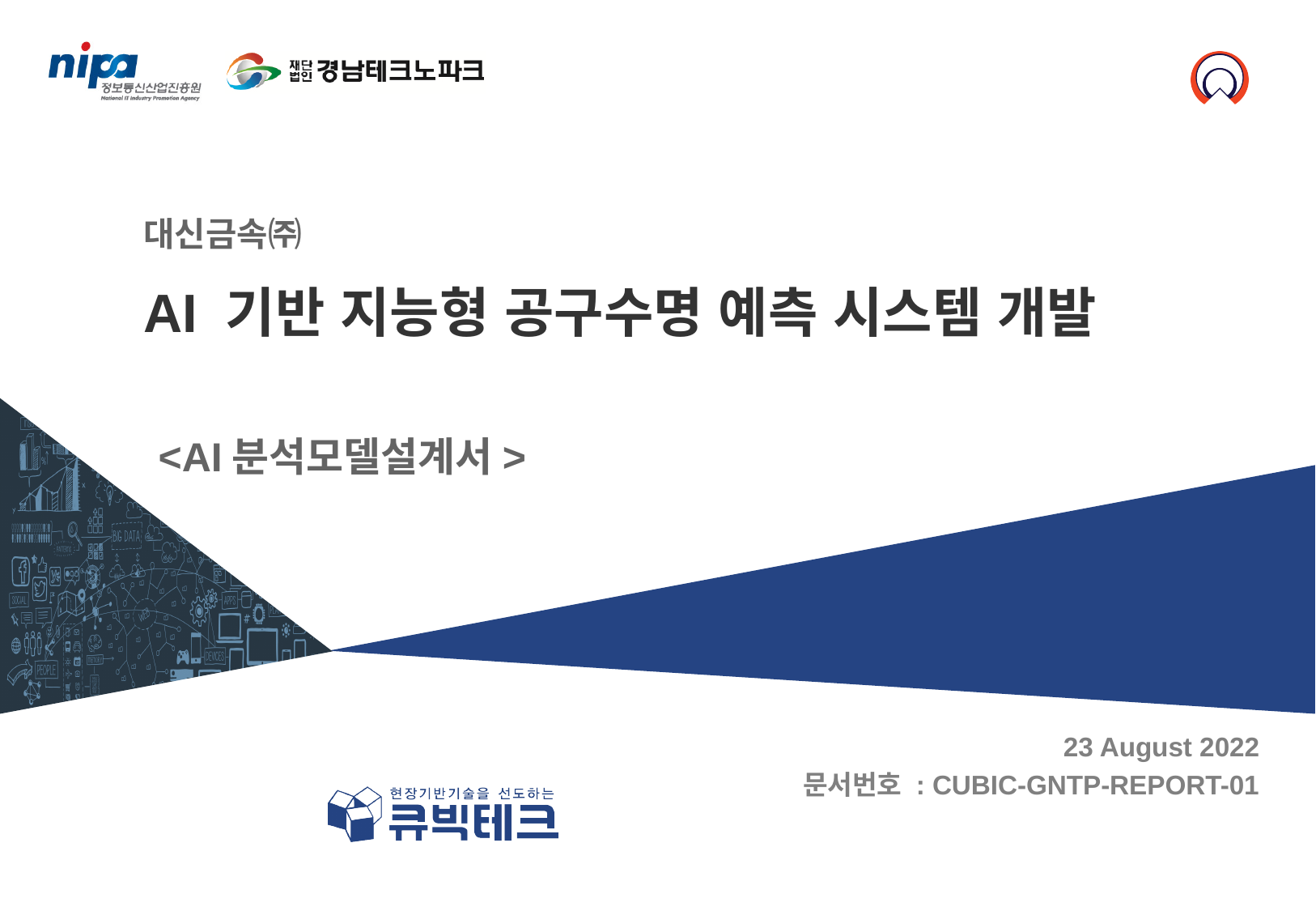

대신금속㈜
# AI 기반 지능형 공구수명 예측 시스템 개발
<AI분석모델설계서>
23 August 2022
문서번호 : CUBIC-GNTP-REPORT-01